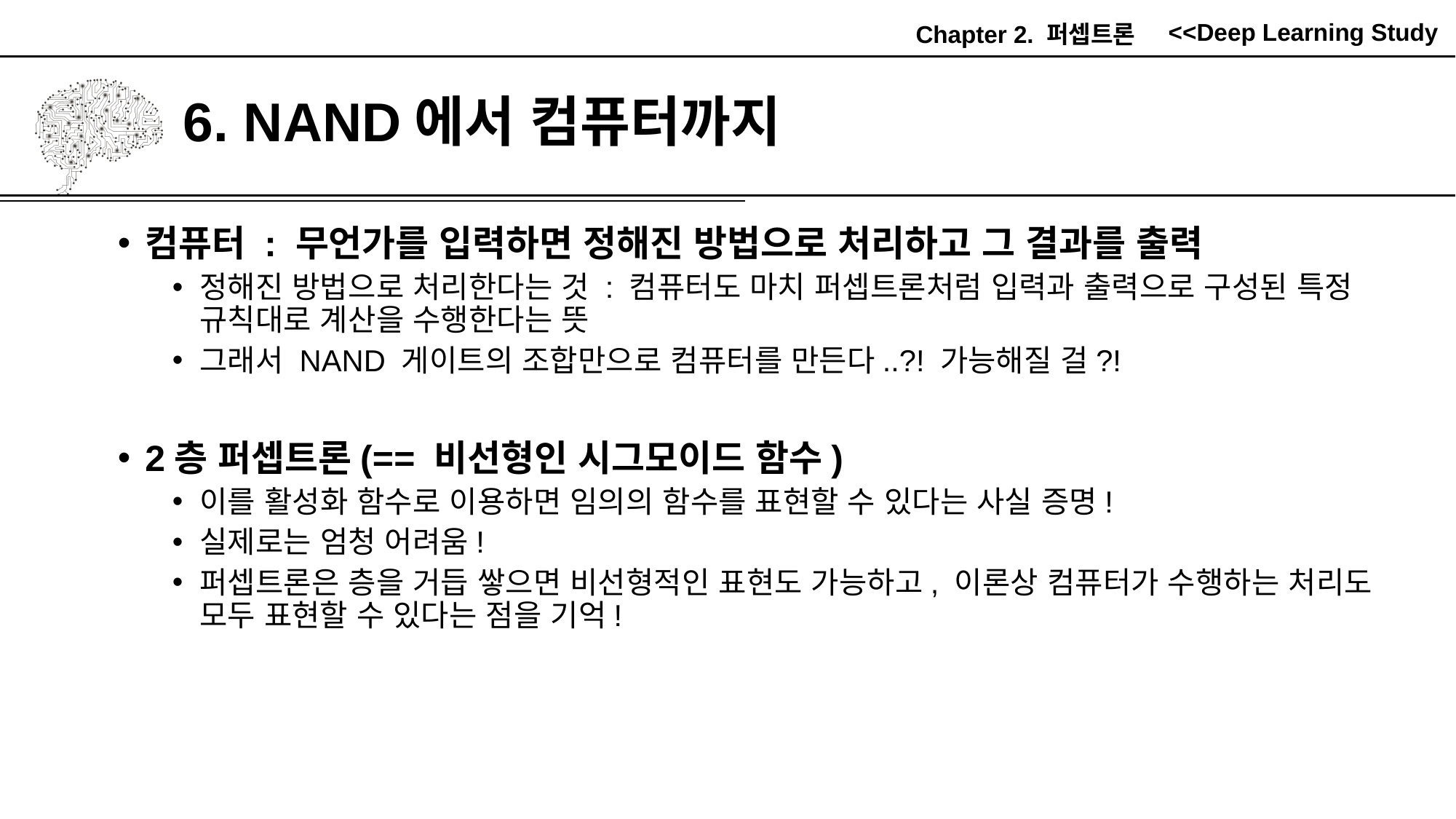

Chapter 2. 퍼셉트론
# 6. NAND에서 컴퓨터까지
컴퓨터 : 무언가를 입력하면 정해진 방법으로 처리하고 그 결과를 출력
정해진 방법으로 처리한다는 것 : 컴퓨터도 마치 퍼셉트론처럼 입력과 출력으로 구성된 특정 규칙대로 계산을 수행한다는 뜻
그래서 NAND 게이트의 조합만으로 컴퓨터를 만든다..?! 가능해질 걸?!

2층 퍼셉트론(== 비선형인 시그모이드 함수)
이를 활성화 함수로 이용하면 임의의 함수를 표현할 수 있다는 사실 증명!
실제로는 엄청 어려움!
퍼셉트론은 층을 거듭 쌓으면 비선형적인 표현도 가능하고, 이론상 컴퓨터가 수행하는 처리도 모두 표현할 수 있다는 점을 기억!